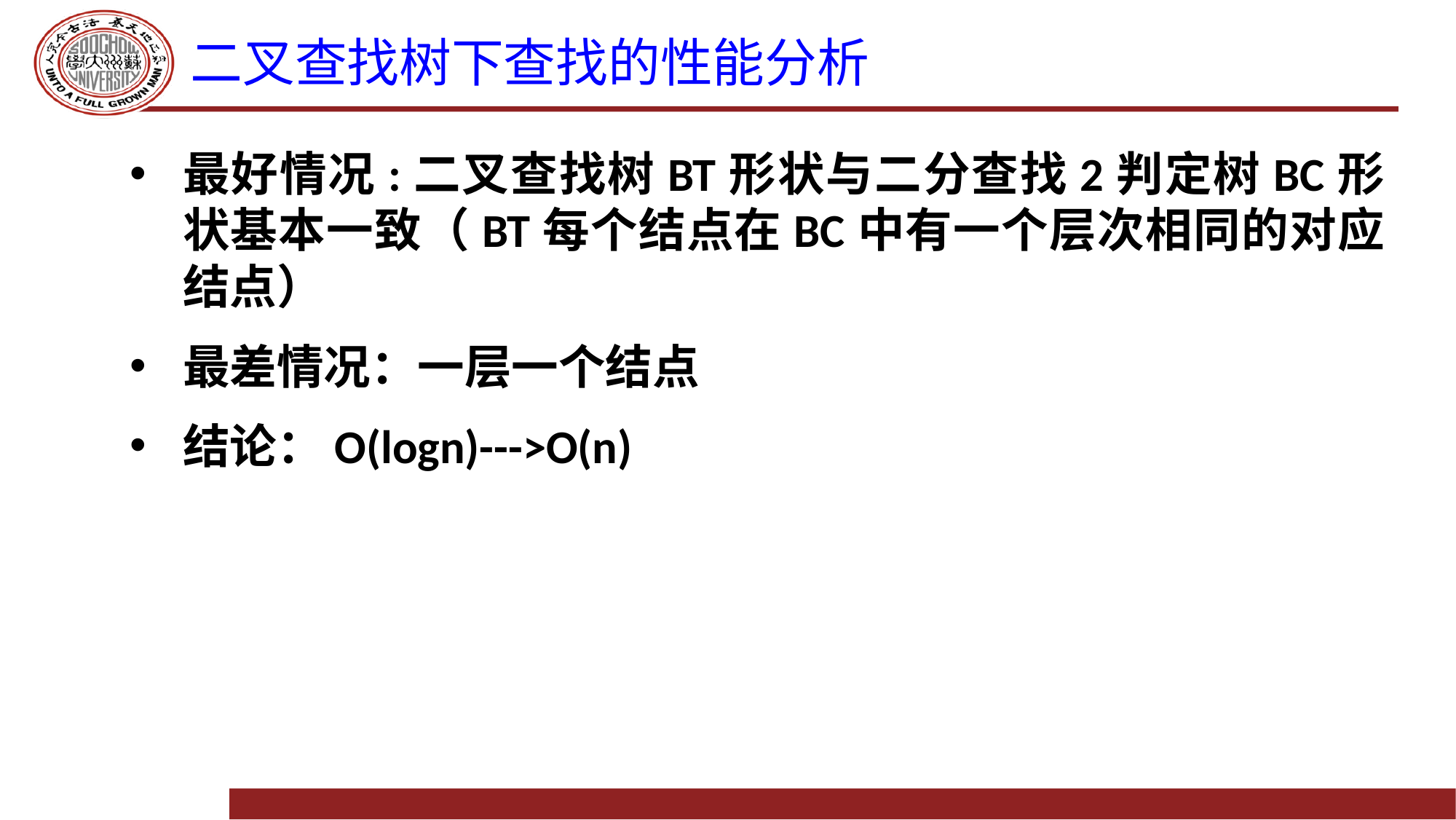

# 二叉查找树下查找的性能分析
最好情况:二叉查找树BT形状与二分查找2判定树BC形状基本一致（BT每个结点在BC中有一个层次相同的对应结点）
最差情况：一层一个结点
结论：O(logn)--->O(n)